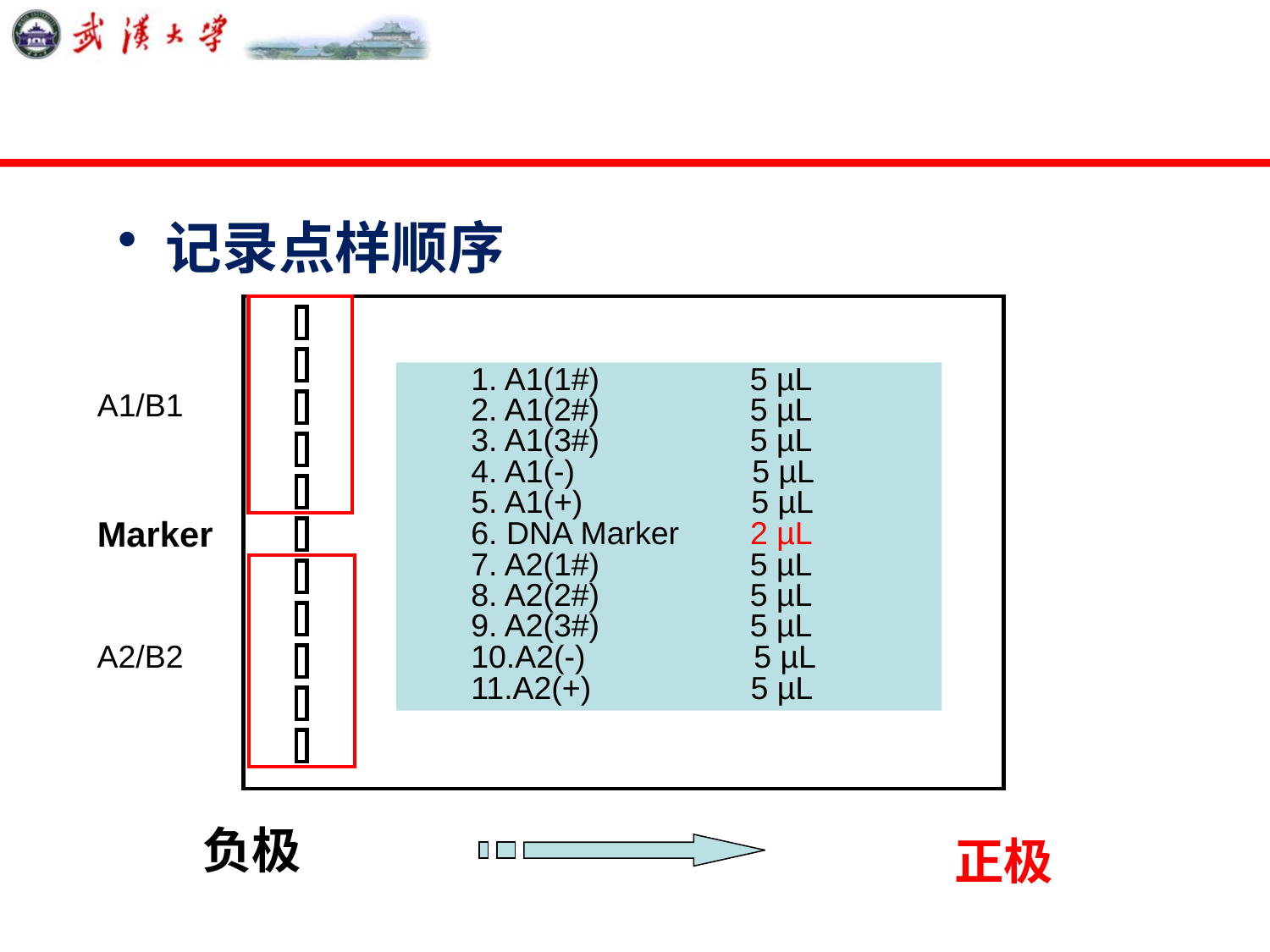

#
记录点样顺序

A1/B1

Marker

A2/B2

负极
正极

       1. A1(1#)                 5 µL
       2. A1(2#)                 5 µL
       3. A1(3#)                 5 µL
       4. A1(-)                    5 µL
       5. A1(+)                   5 µL
       6. DNA Marker        2 µL
       7. A2(1#)                 5 µL
       8. A2(2#)                 5 µL
       9. A2(3#)                 5 µL
       10.A2(-)                   5 µL
       11.A2(+)                  5 µL